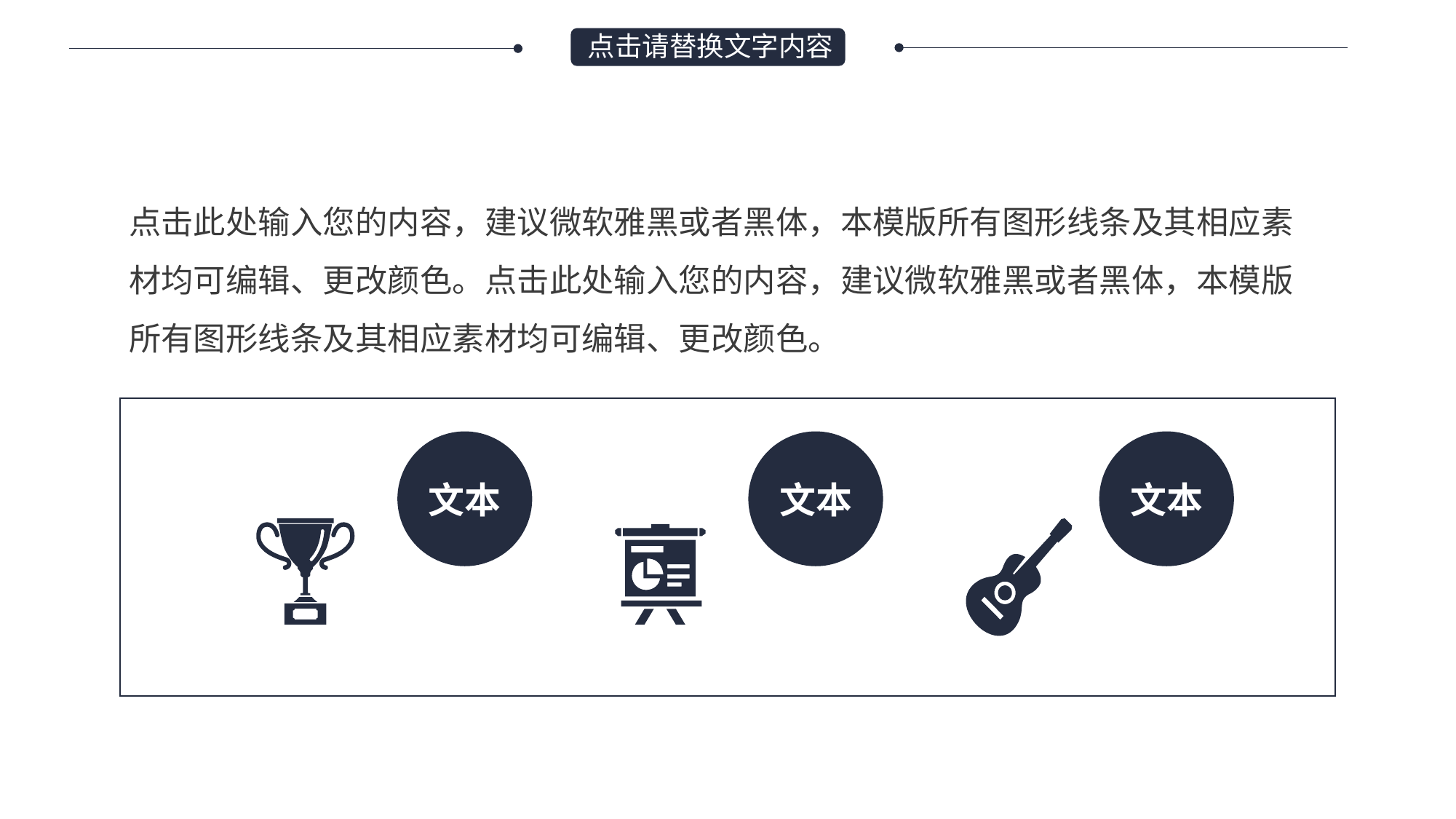

点击请替换文字内容

点击此处输入您的内容，建议微软雅黑或者黑体，本模版所有图形线条及其相应素材均可编辑、更改颜色。点击此处输入您的内容，建议微软雅黑或者黑体，本模版所有图形线条及其相应素材均可编辑、更改颜色。

文本
文本
文本